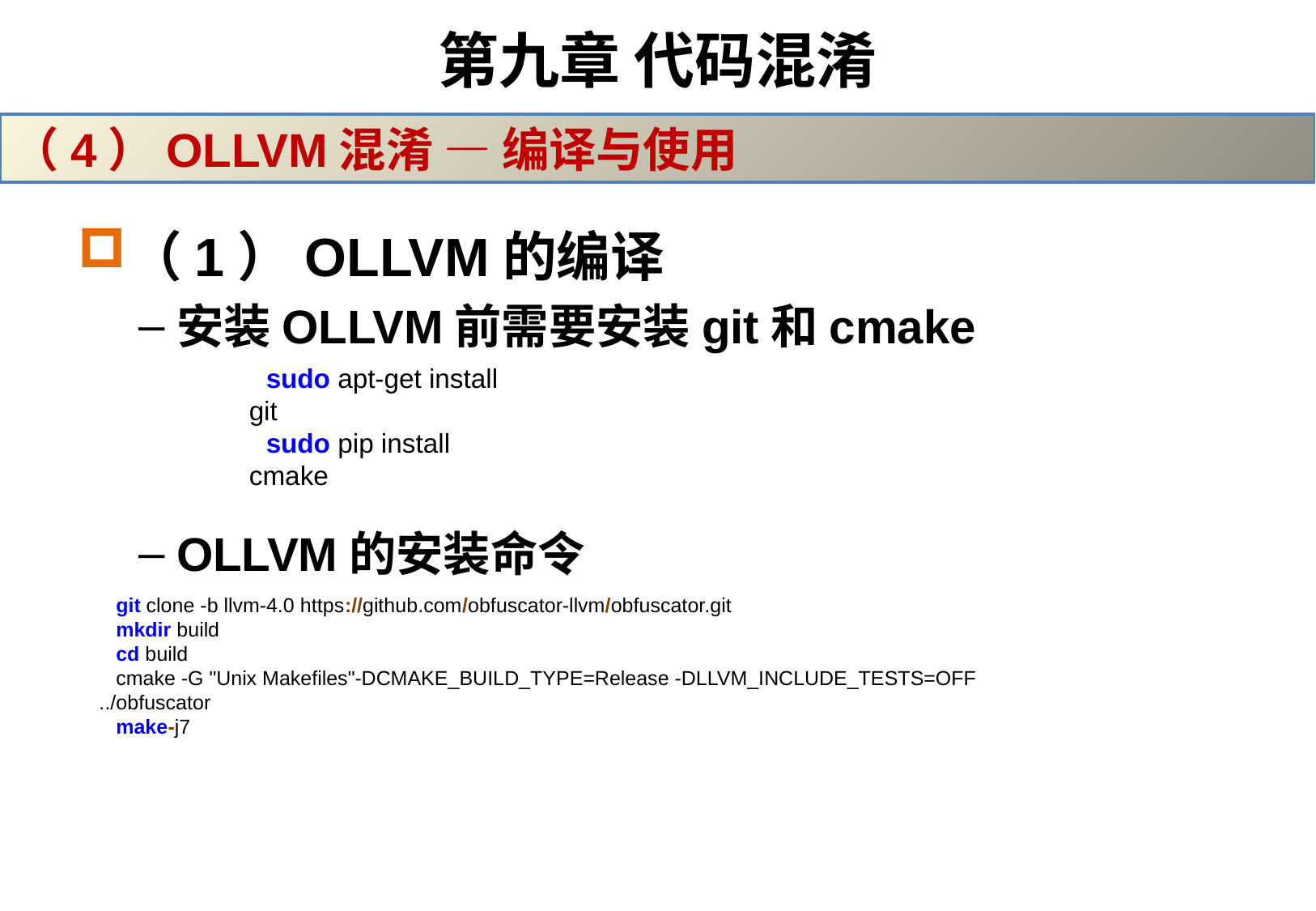

# 第九章 代码混淆
（4）OLLVM混淆 — 编译与使用
（1）OLLVM的编译
安装OLLVM前需要安装git和cmake

OLLVM的安装命令
sudo apt-get install git
sudo pip install cmake
git clone -b llvm-4.0 https://github.com/obfuscator-llvm/obfuscator.git
mkdir build
cd build
cmake -G "Unix Makefiles"-DCMAKE_BUILD_TYPE=Release -DLLVM_INCLUDE_TESTS=OFF ../obfuscator
make-j7